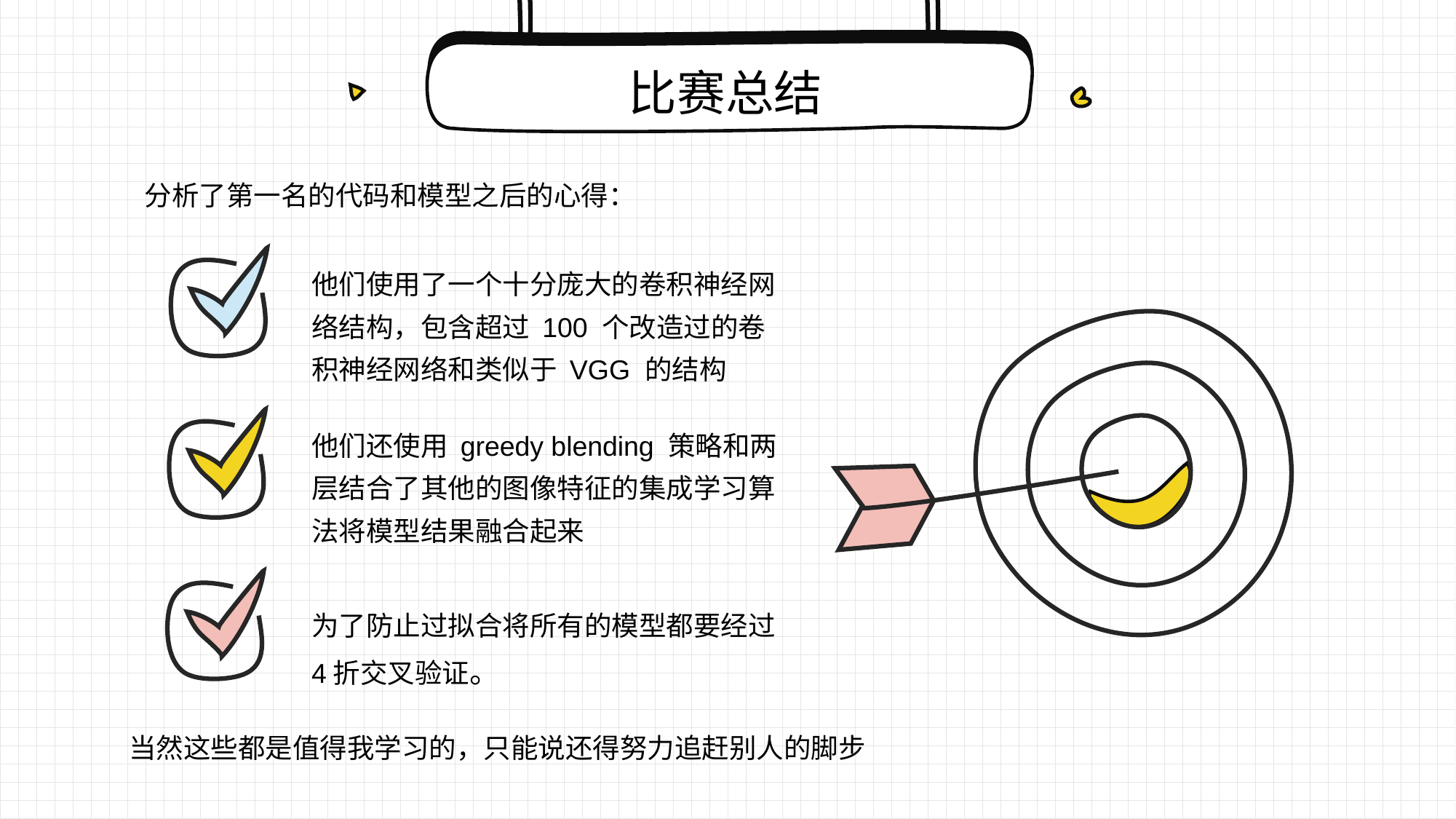

比赛总结
分析了第一名的代码和模型之后的心得：

他们使用了一个十分庞大的卷积神经网络结构，包含超过 100 个改造过的卷积神经网络和类似于 VGG 的结构

他们还使用 greedy blending 策略和两层结合了其他的图像特征的集成学习算法将模型结果融合起来

为了防止过拟合将所有的模型都要经过4折交叉验证。
当然这些都是值得我学习的，只能说还得努力追赶别人的脚步